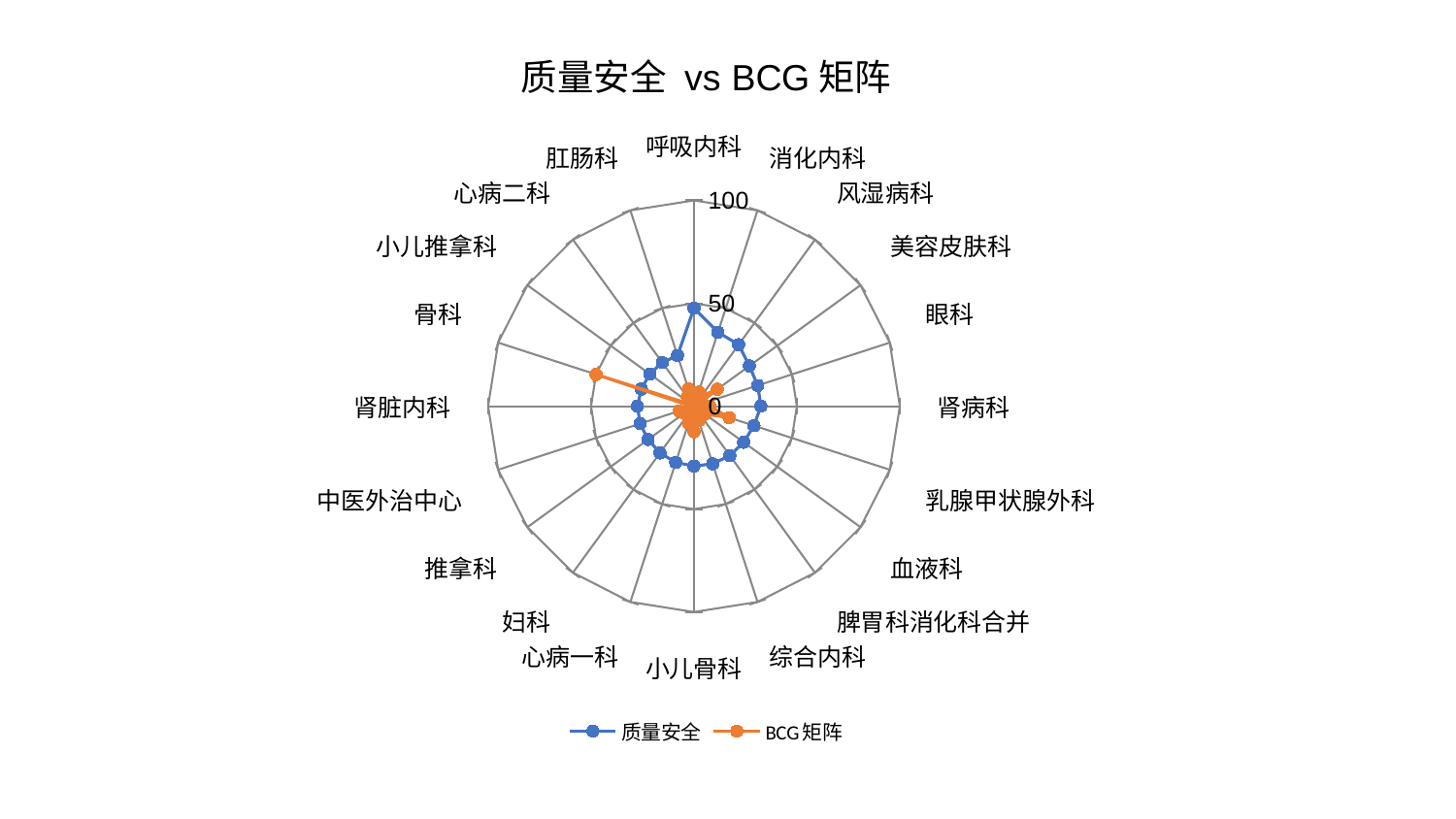

### Chart: 质量安全 vs BCG矩阵

| Category | 质量安全 | BCG矩阵 |
|---|---|---|
| 呼吸内科 | 47.685253099650005 | 5.8947430967087335 |
| 消化内科 | 37.776463241683 | 7.2184819048493996 |
| 风湿病科 | 36.953960769331104 | 6.123055920963339 |
| 美容皮肤科 | 33.272623017705726 | 13.995482421896437 |
| 眼科 | 32.597019377418356 | 2.070432147742276 |
| 肾病科 | 32.496925151285176 | 7.655641895369095 |
| 乳腺甲状腺外科 | 30.6592427517545 | 18.01306262391215 |
| 血液科 | 29.841721850117633 | 6.578351546993488 |
| 脾胃科消化科合并 | 29.668023213286357 | 6.197212580262535 |
| 综合内科 | 29.458159662506063 | 7.4438542670106775 |
| 小儿骨科 | 29.096359958403497 | 12.406633863349546 |
| 心病一科 | 28.741537380586497 | 8.572388706690335 |
| 妇科 | 28.11087719303031 | 2.722981350247976 |
| 推拿科 | 27.517179132232943 | 5.682251681514606 |
| 中医外治中心 | 27.51620678221337 | 7.51842202038735 |
| 肾脏内科 | 27.453297599002084 | 1.3556468690162455 |
| 骨科 | 26.845404356322465 | 50.00042626874621 |
| 小儿推拿科 | 26.602594222074245 | 1.1772375699351596 |
| 心病二科 | 26.21961224485911 | 5.471501041536515 |
| 肛肠科 | 25.92079589459813 | 8.777818187256397 |
11